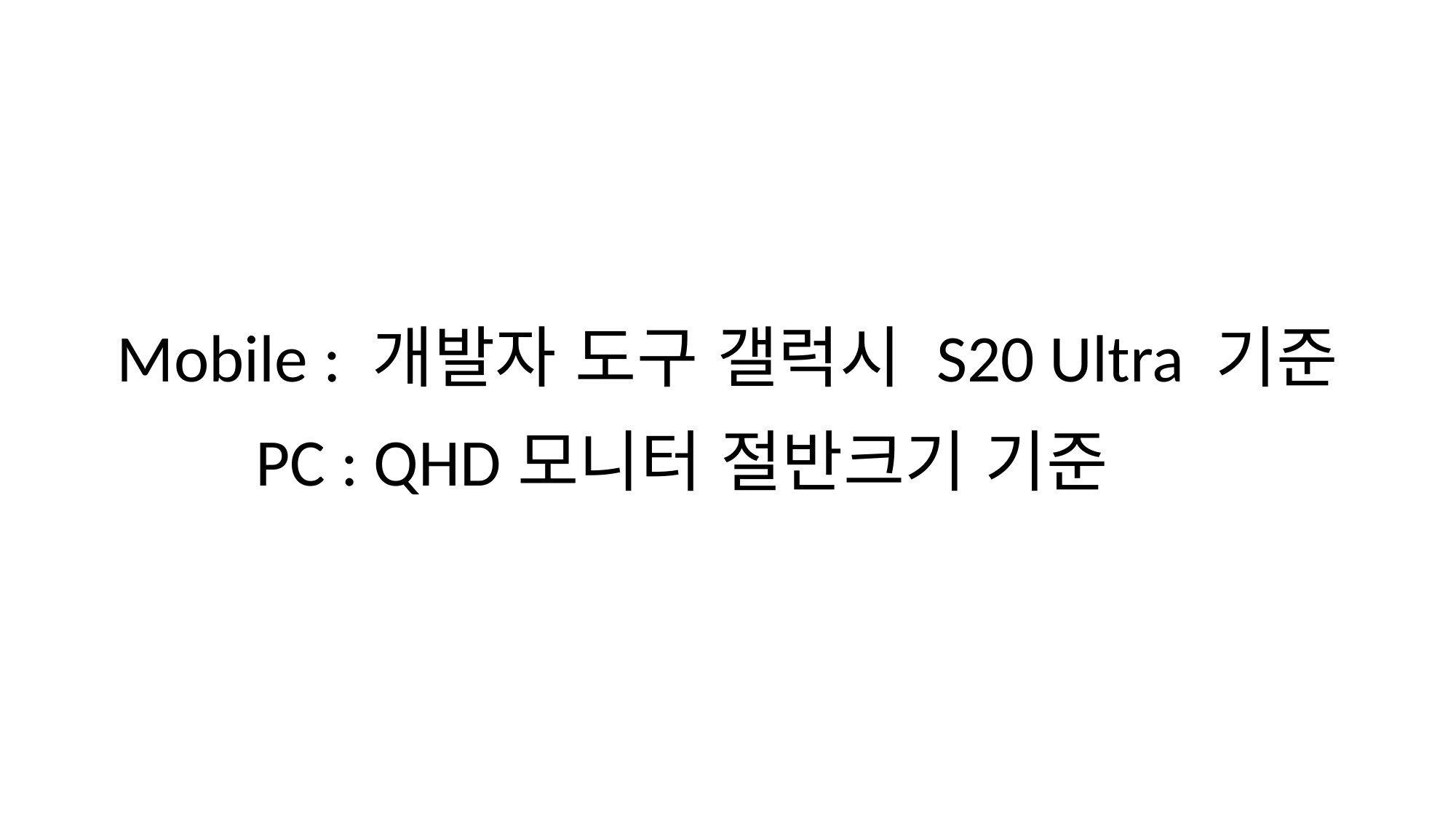

Mobile : 개발자 도구 갤럭시 S20 Ultra 기준
PC : QHD모니터 절반크기 기준